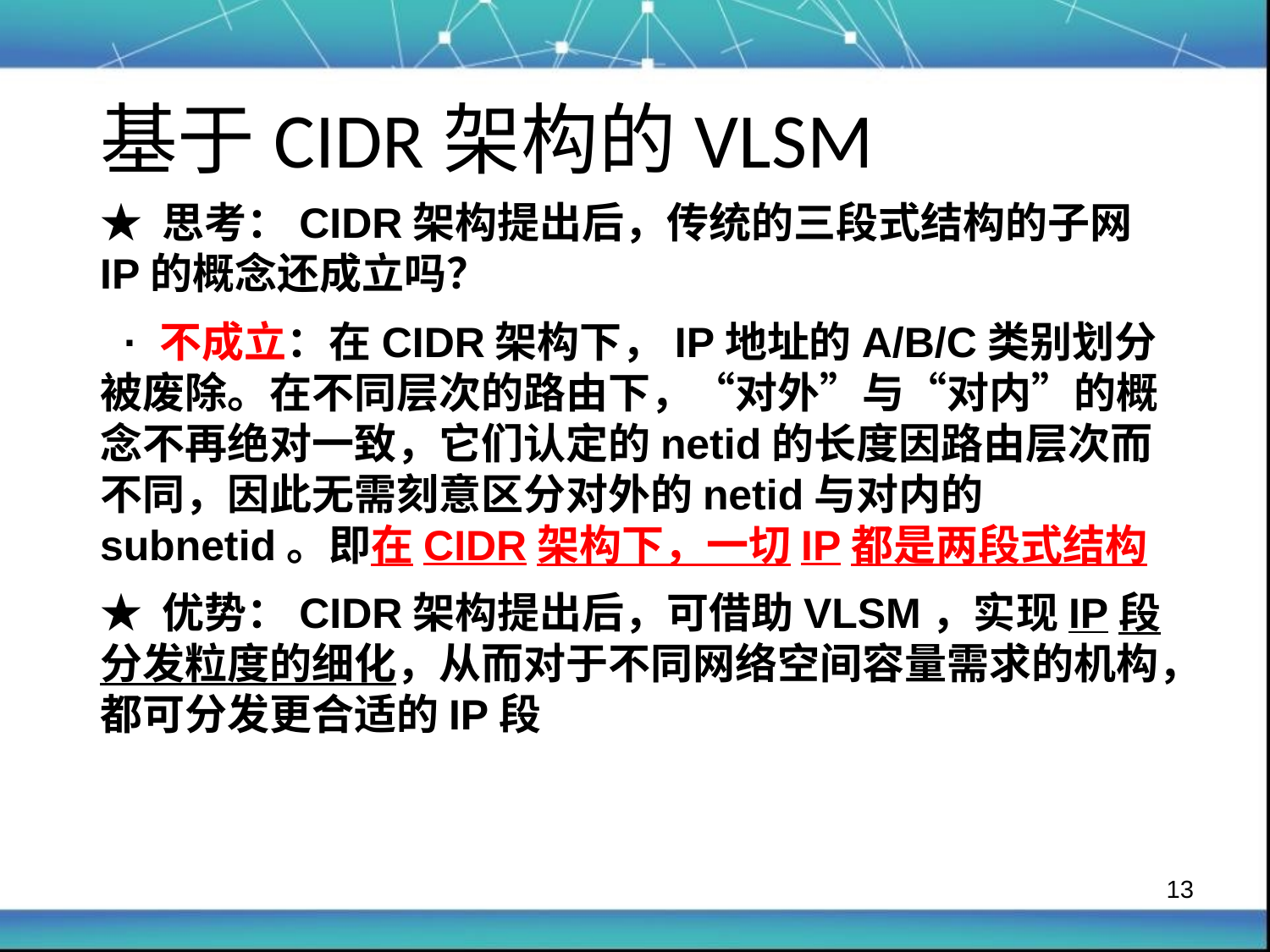

基于CIDR架构的VLSM
★ 思考：CIDR架构提出后，传统的三段式结构的子网IP的概念还成立吗？
  · 不成立：在CIDR架构下，IP地址的A/B/C类别划分被废除。在不同层次的路由下，“对外”与“对内”的概念不再绝对一致，它们认定的netid的长度因路由层次而不同，因此无需刻意区分对外的netid与对内的subnetid。即在CIDR架构下，一切IP都是两段式结构
★ 优势：CIDR架构提出后，可借助VLSM，实现IP段分发粒度的细化，从而对于不同网络空间容量需求的机构，都可分发更合适的IP段
13